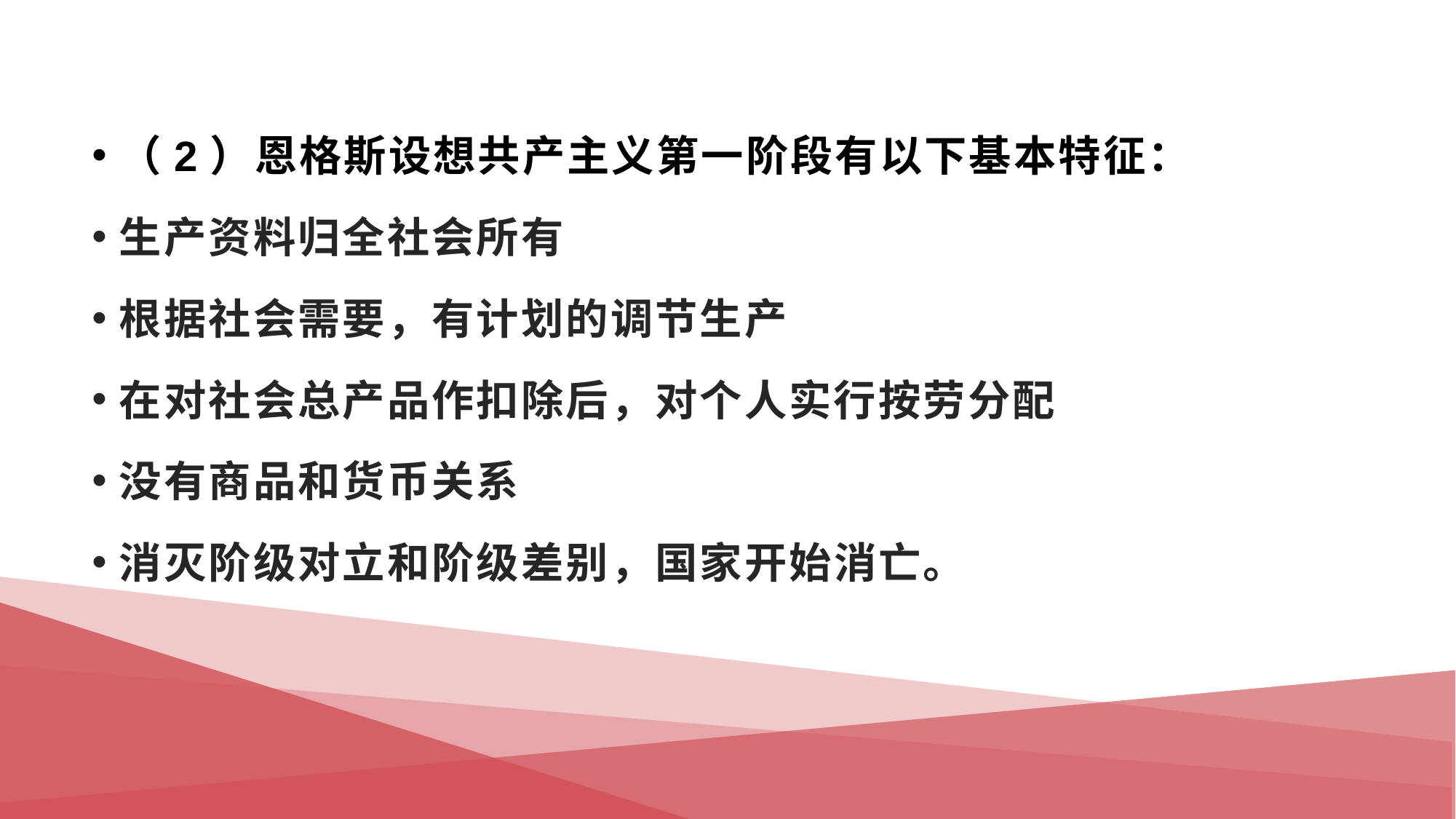

（2）恩格斯设想共产主义第一阶段有以下基本特征：
生产资料归全社会所有
根据社会需要，有计划的调节生产
在对社会总产品作扣除后，对个人实行按劳分配
没有商品和货币关系
消灭阶级对立和阶级差别，国家开始消亡。